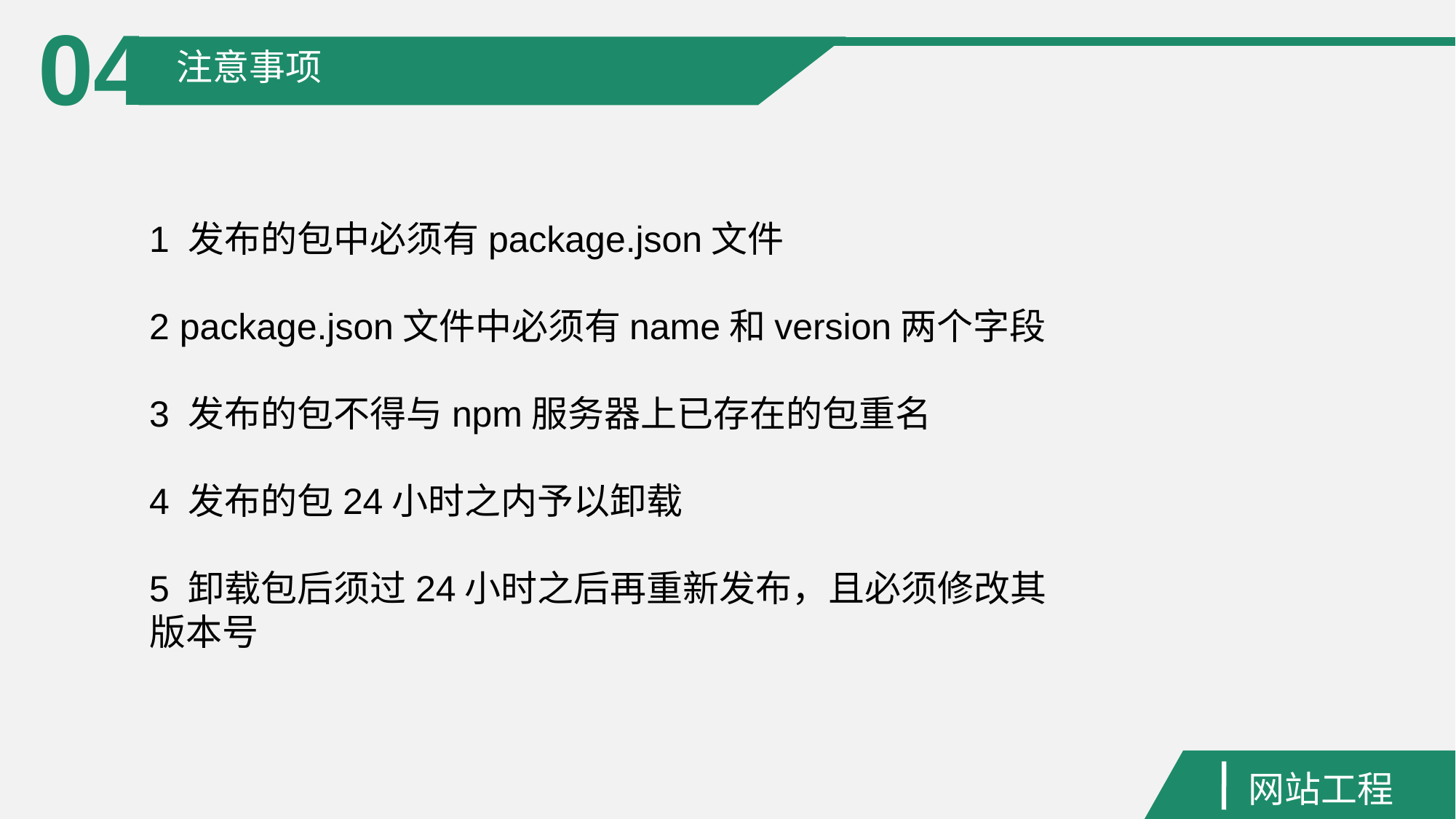

04
注意事项
1 发布的包中必须有package.json文件

2 package.json文件中必须有name和version两个字段

3 发布的包不得与npm服务器上已存在的包重名

4 发布的包24小时之内予以卸载

5 卸载包后须过24小时之后再重新发布，且必须修改其版本号